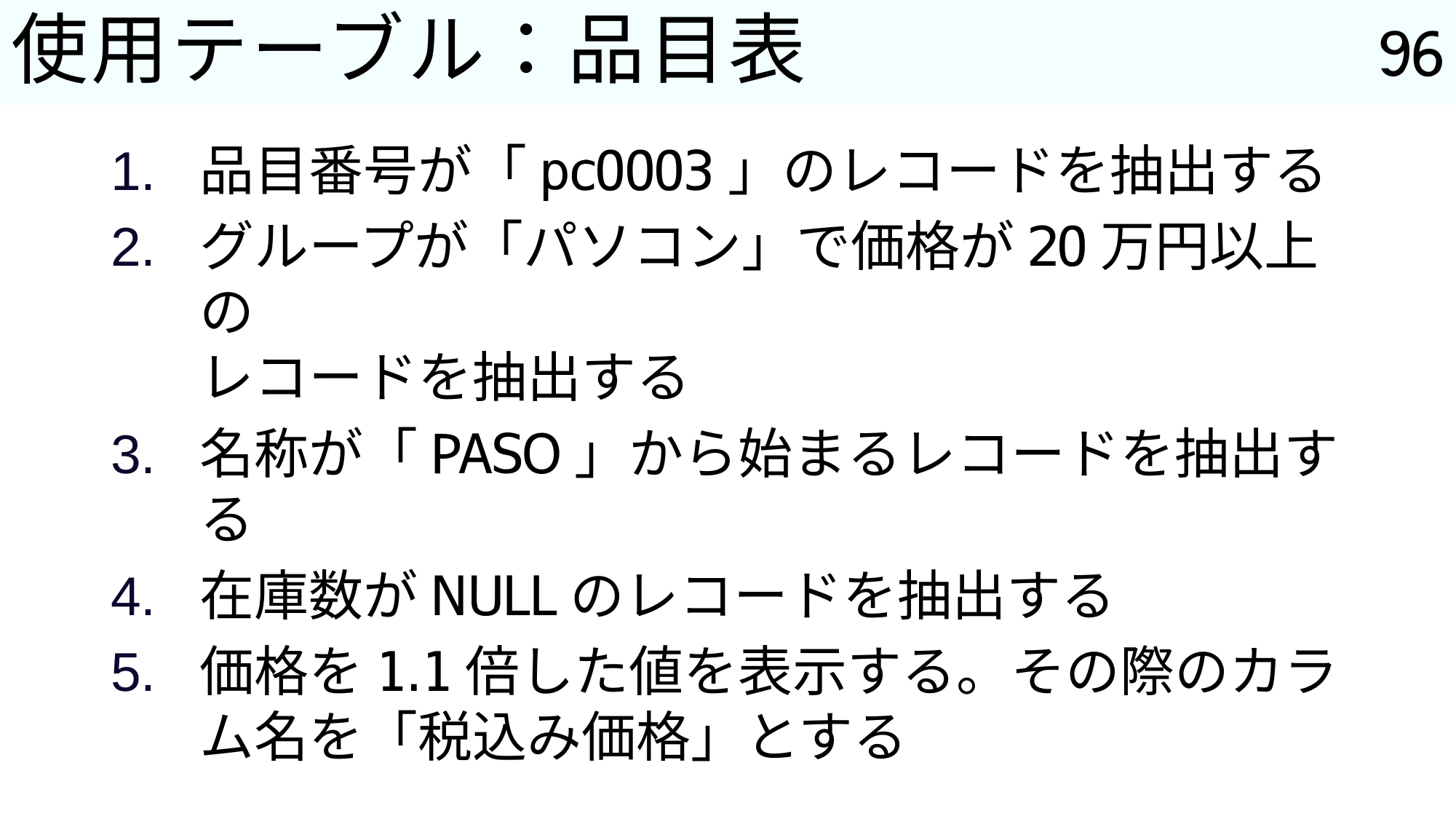

96
# 使用テーブル：品目表
品目番号が「pc0003」のレコードを抽出する
グループが「パソコン」で価格が20万円以上の
レコードを抽出する
名称が「PASO」から始まるレコードを抽出する
在庫数がNULLのレコードを抽出する
価格を1.1倍した値を表示する。その際のカラム名を「税込み価格」とする